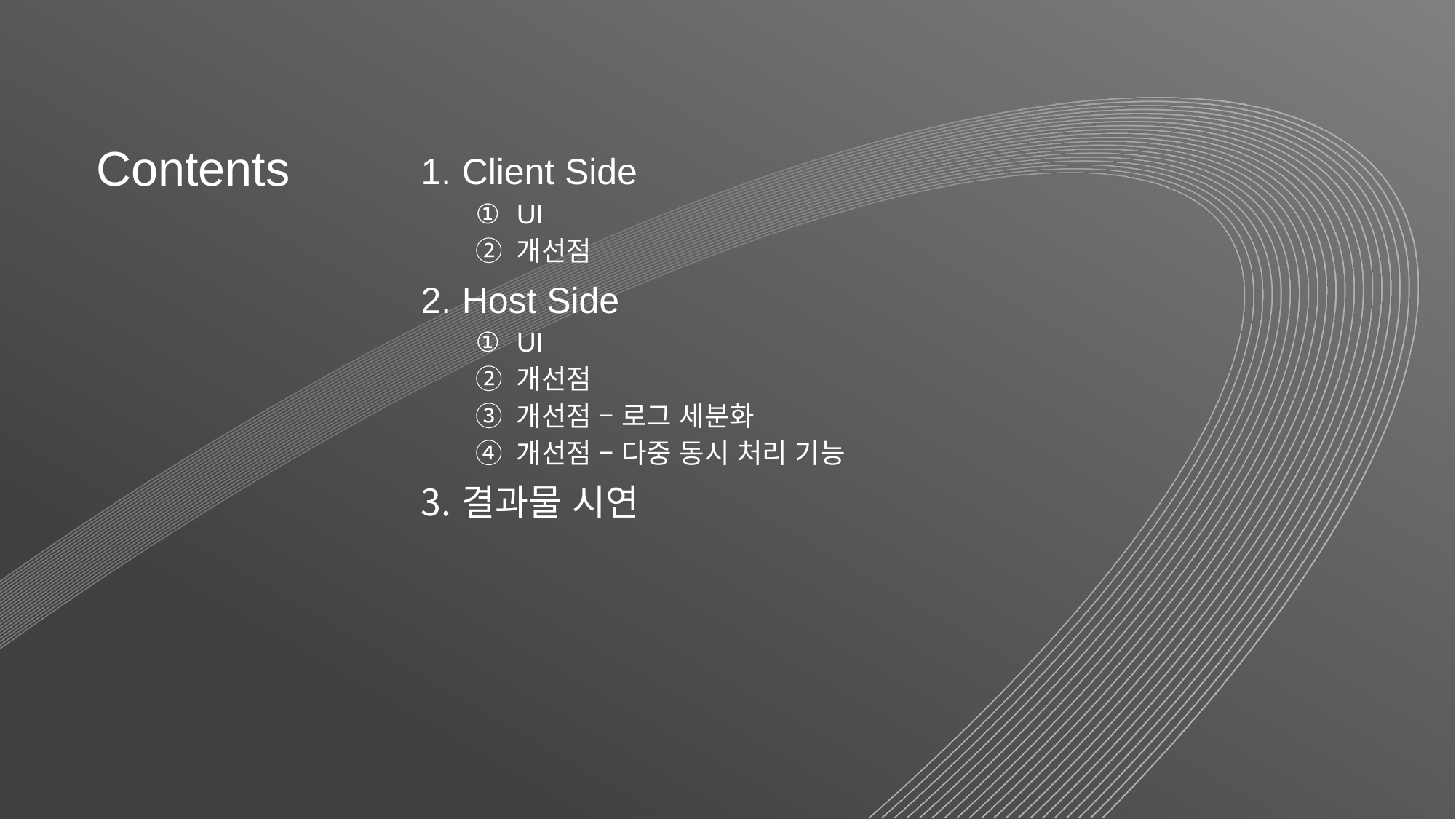

Client Side
UI
개선점
Host Side
UI
개선점
개선점 – 로그 세분화
개선점 – 다중 동시 처리 기능
결과물 시연